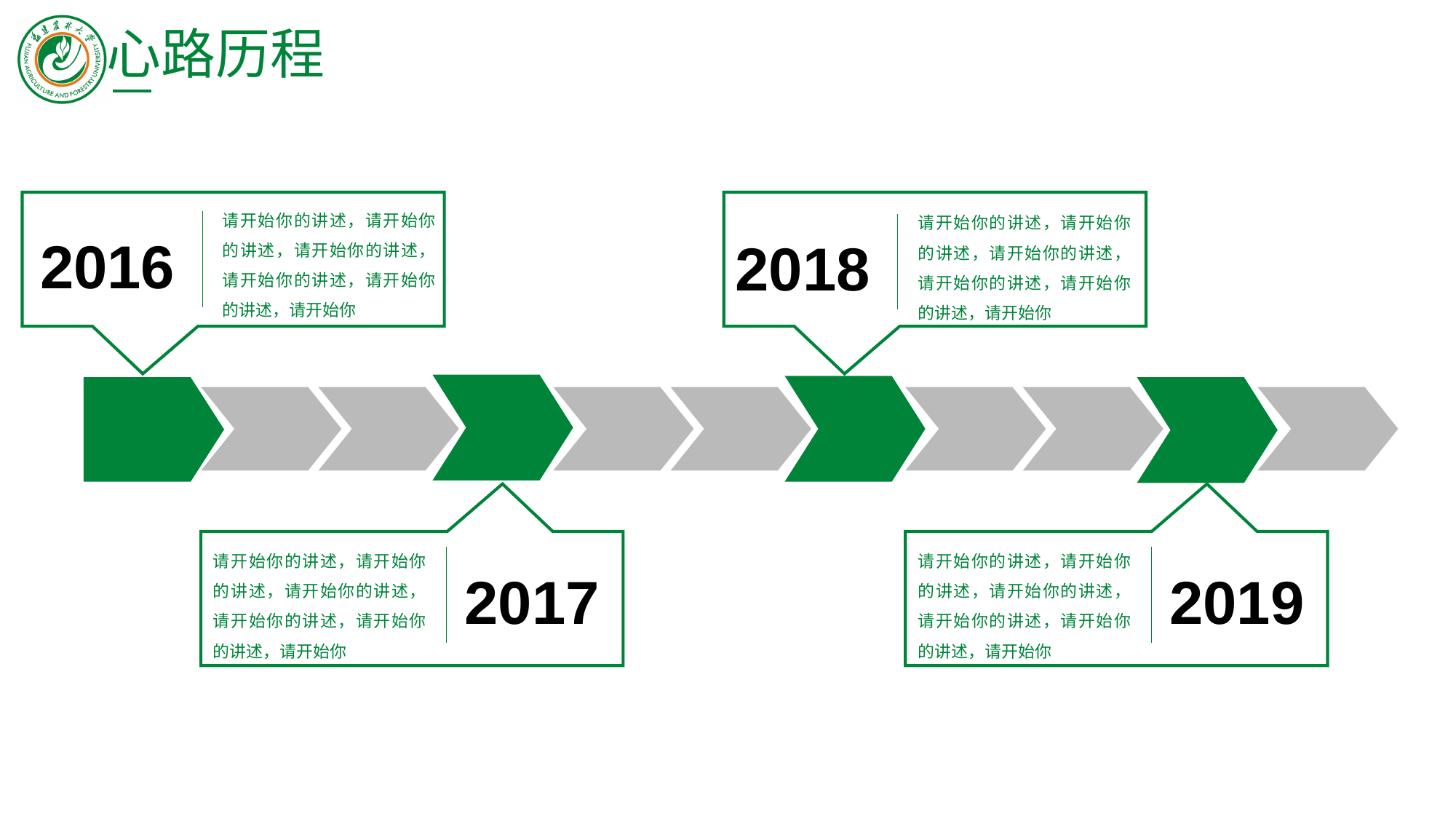

心路历程
请开始你的讲述，请开始你的讲述，请开始你的讲述，请开始你的讲述，请开始你的讲述，请开始你
请开始你的讲述，请开始你的讲述，请开始你的讲述，请开始你的讲述，请开始你的讲述，请开始你
2016
2018
请开始你的讲述，请开始你的讲述，请开始你的讲述，请开始你的讲述，请开始你的讲述，请开始你
请开始你的讲述，请开始你的讲述，请开始你的讲述，请开始你的讲述，请开始你的讲述，请开始你
2017
2019